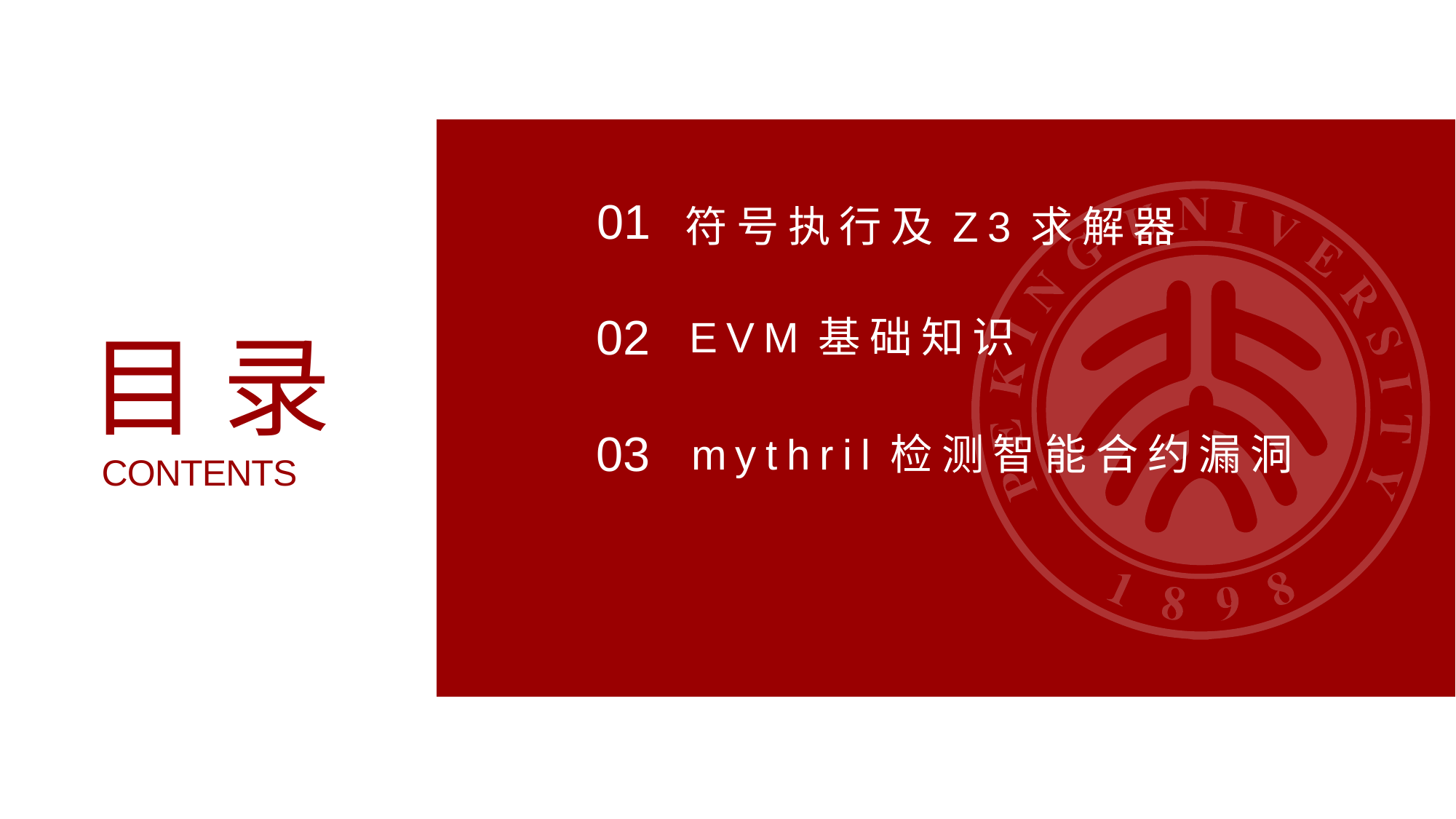

01
符号执行及Z3求解器
02
EVM基础知识
目录
CONTENTS
03
mythril检测智能合约漏洞